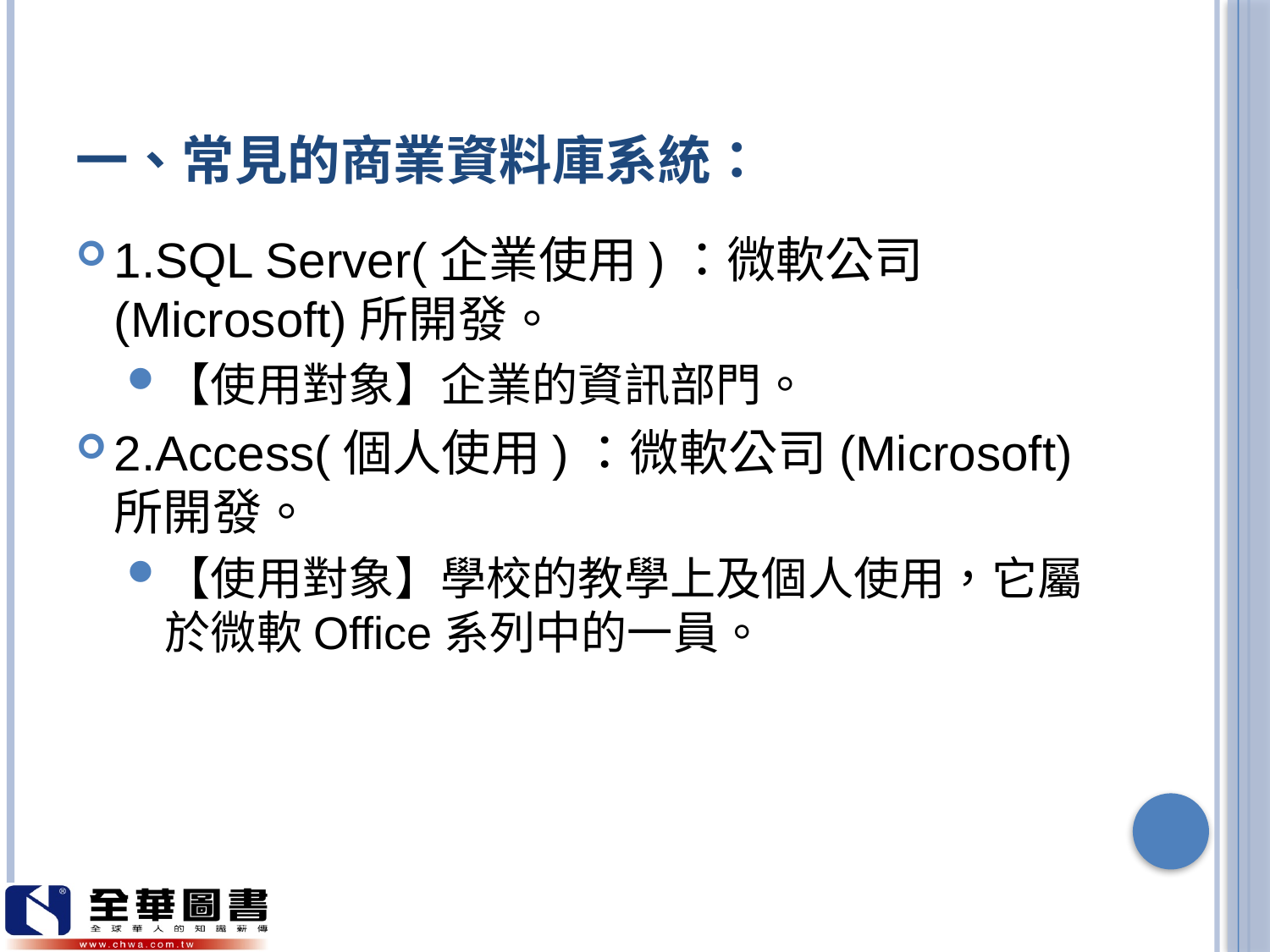

# 一、常見的商業資料庫系統：
1.SQL Server(企業使用)：微軟公司(Microsoft)所開發。
【使用對象】企業的資訊部門。
2.Access(個人使用)：微軟公司(Microsoft)所開發。
【使用對象】學校的教學上及個人使用，它屬於微軟Office系列中的一員。